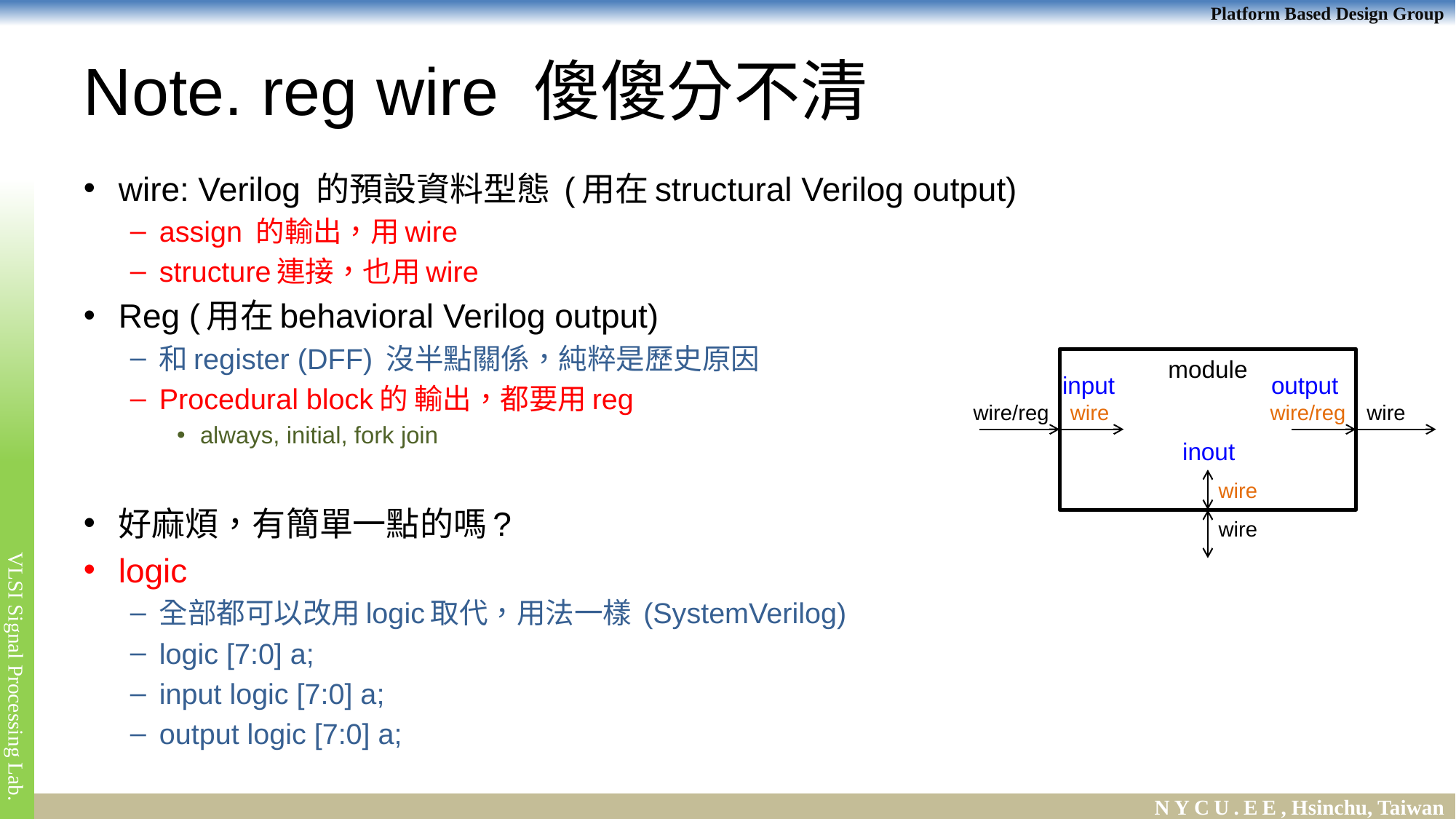

# Note. reg wire 傻傻分不清
wire: Verilog 的預設資料型態 (用在structural Verilog output)
assign 的輸出，用wire
structure連接，也用wire
Reg (用在behavioral Verilog output)
和register (DFF) 沒半點關係，純粹是歷史原因
Procedural block的 輸出，都要用reg
always, initial, fork join

好麻煩，有簡單一點的嗎?
logic
全部都可以改用logic取代，用法一樣 (SystemVerilog)
logic [7:0] a;
input logic [7:0] a;
output logic [7:0] a;

module
input
output
wire/reg
wire
wire/reg
wire
inout
wire
wire